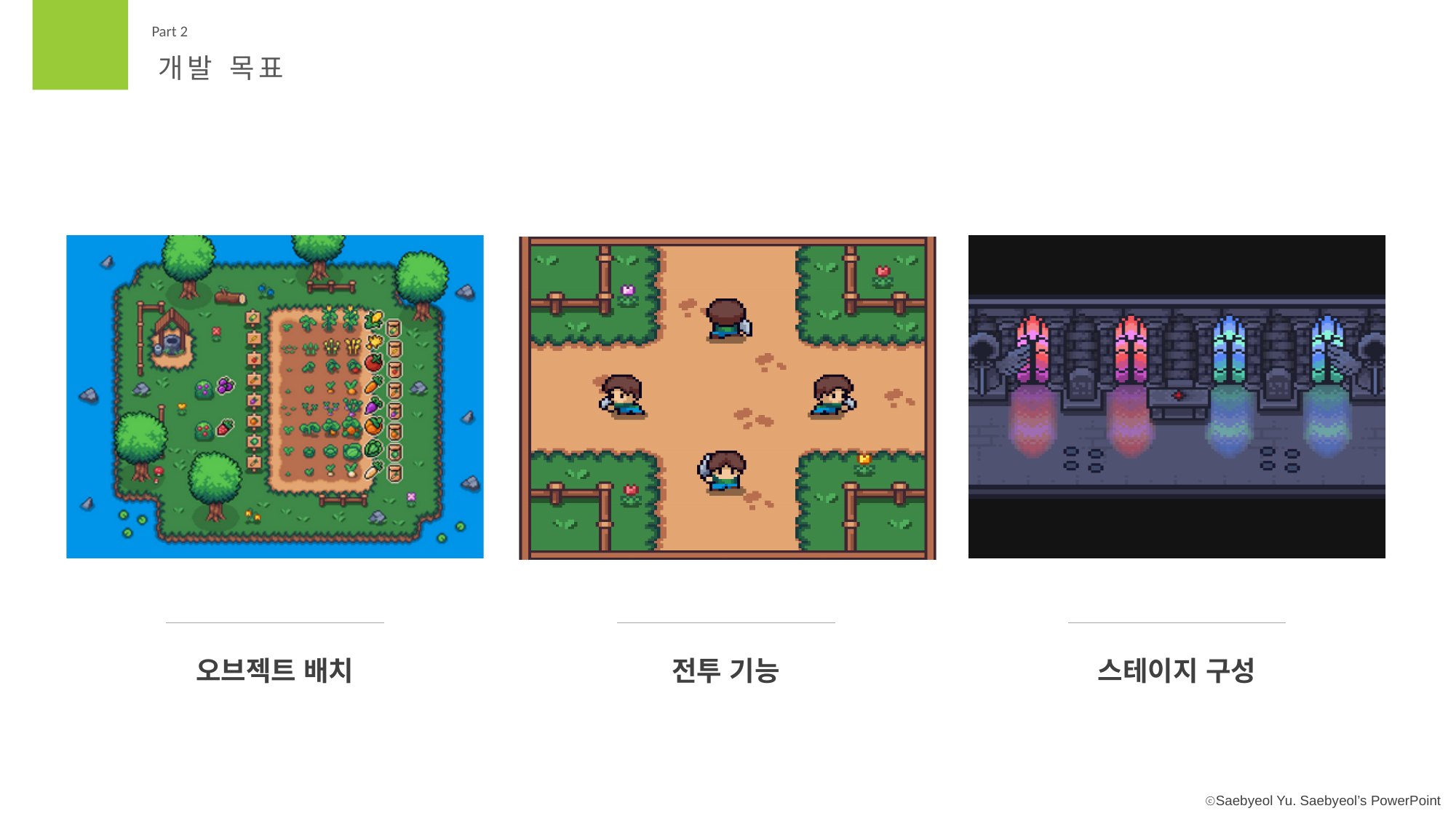

Part 2
개발 목표

오브젝트 배치
전투 기능
스테이지 구성